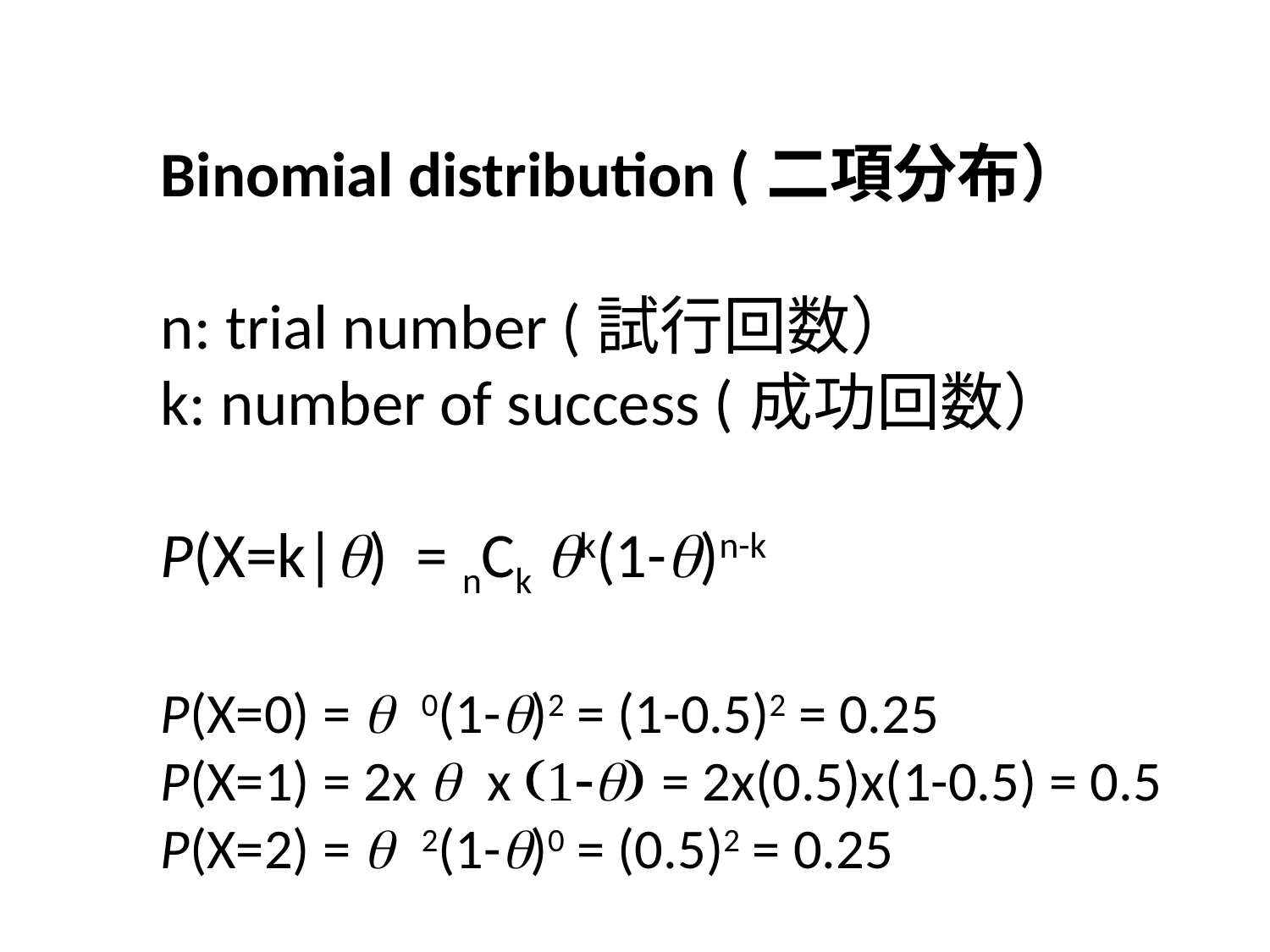

Binomial distribution (二項分布）

n: trial number (試行回数）
k: number of success (成功回数）

P(X=k|θ)  = nCk θk(1-θ)n-k

P(X=0) = θ 0(1-θ)2 = (1-0.5)2 = 0.25
P(X=1) = 2x θ x (1−θ) = 2x(0.5)x(1-0.5) = 0.5
P(X=2) = θ 2(1-θ)0 = (0.5)2 = 0.25